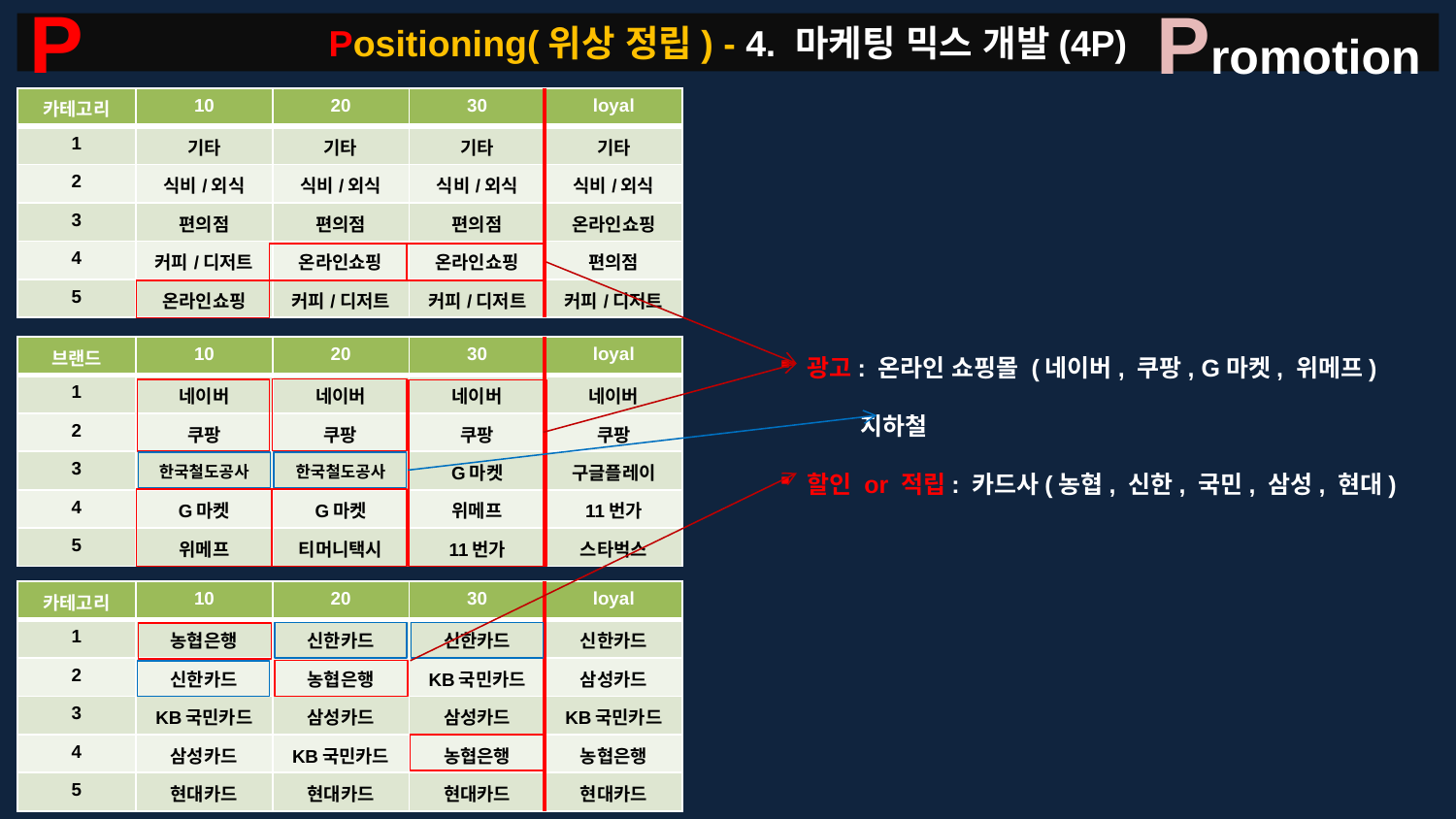

P
Promotion
Positioning(위상 정립) - 4. 마케팅 믹스 개발(4P)
| 카테고리 | 10 | 20 | 30 | loyal |
| --- | --- | --- | --- | --- |
| 1 | 기타 | 기타 | 기타 | 기타 |
| 2 | 식비/외식 | 식비/외식 | 식비/외식 | 식비/외식 |
| 3 | 편의점 | 편의점 | 편의점 | 온라인쇼핑 |
| 4 | 커피/디저트 | 온라인쇼핑 | 온라인쇼핑 | 편의점 |
| 5 | 온라인쇼핑 | 커피/디저트 | 커피/디저트 | 커피/디저트 |

광고: 온라인 쇼핑몰 (네이버, 쿠팡, G마켓, 위메프)
           지하철
할인 or 적립: 카드사(농협, 신한, 국민, 삼성, 현대)
| 브랜드 | 10 | 20 | 30 | loyal |
| --- | --- | --- | --- | --- |
| 1 | 네이버 | 네이버 | 네이버 | 네이버 |
| 2 | 쿠팡 | 쿠팡 | 쿠팡 | 쿠팡 |
| 3 | 한국철도공사 | 한국철도공사 | G마켓 | 구글플레이 |
| 4 | G마켓 | G마켓 | 위메프 | 11번가 |
| 5 | 위메프 | 티머니택시 | 11번가 | 스타벅스 |

| 카테고리 | 10 | 20 | 30 | loyal |
| --- | --- | --- | --- | --- |
| 1 | 농협은행 | 신한카드 | 신한카드 | 신한카드 |
| 2 | 신한카드 | 농협은행 | KB국민카드 | 삼성카드 |
| 3 | KB국민카드 | 삼성카드 | 삼성카드 | KB국민카드 |
| 4 | 삼성카드 | KB국민카드 | 농협은행 | 농협은행 |
| 5 | 현대카드 | 현대카드 | 현대카드 | 현대카드 |